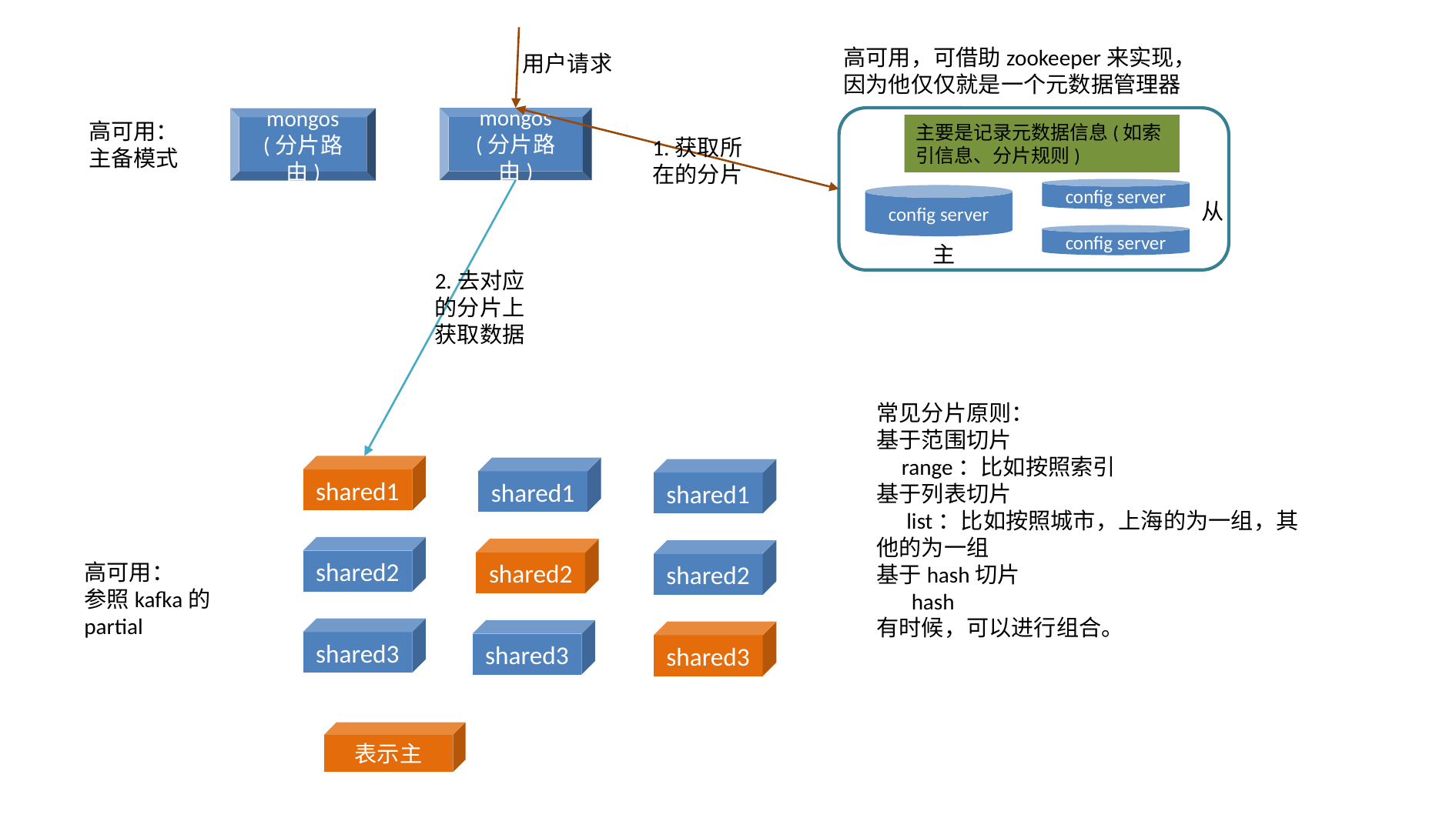

高可用，可借助zookeeper来实现，
因为他仅仅就是一个元数据管理器
用户请求
mongos
(分片路由)

mongos
(分片路由)
高可用：
主备模式
主要是记录元数据信息(如索引信息、分片规则)
1.获取所在的分片
config server
config server
从
config server
主
2.去对应的分片上获取数据
常见分片原则：
基于范围切片
     range：比如按照索引
基于列表切片
      list：比如按照城市，上海的为一组，其他的为一组
基于hash切片
       hash
有时候，可以进行组合。
shared1
shared1
shared1
shared2
shared2
shared2
高可用：
参照kafka的partial
shared3
shared3
shared3
表示主